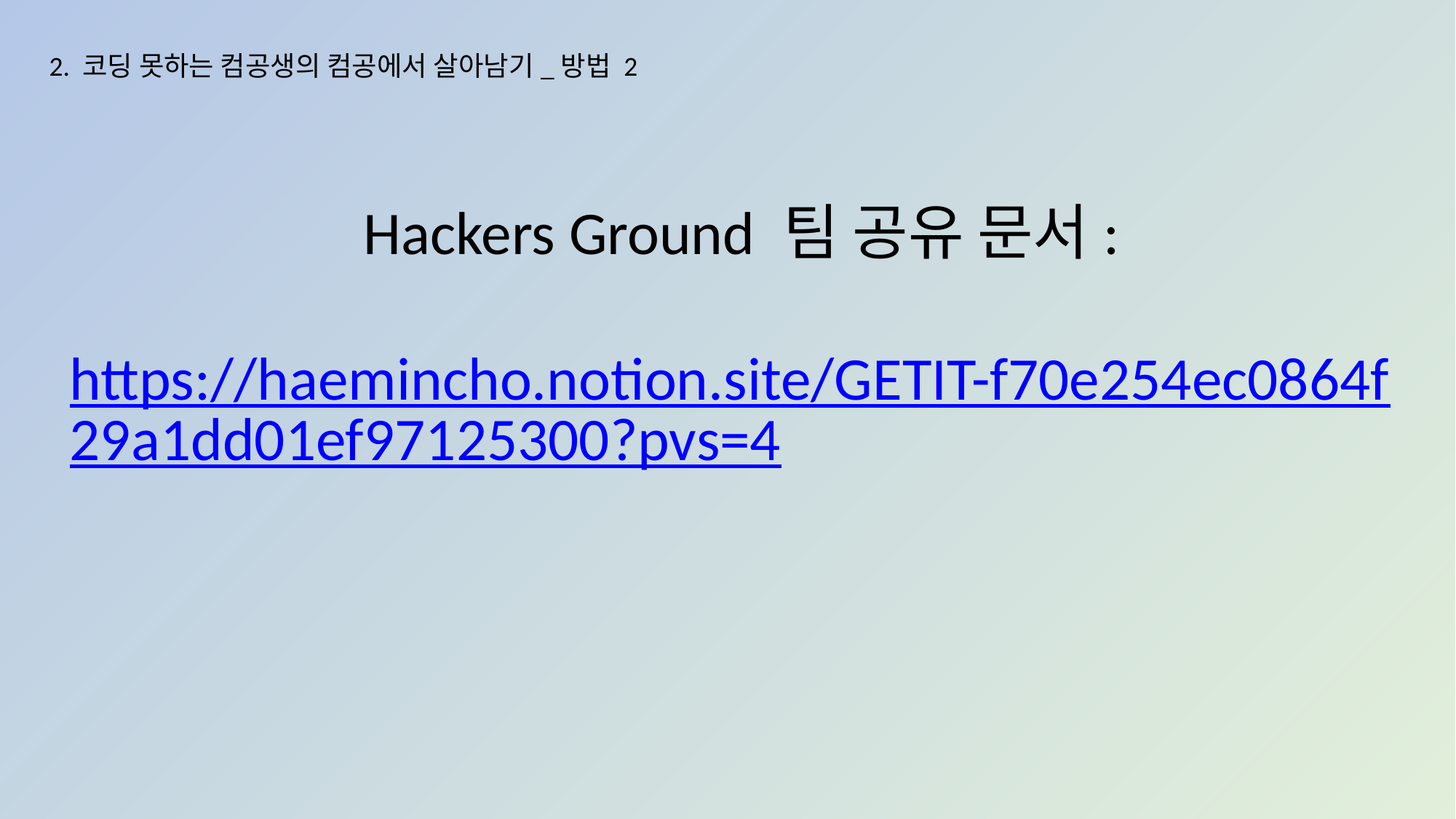

2. 코딩 못하는 컴공생의 컴공에서 살아남기_방법 2
Hackers Ground 팀 공유 문서:

https://haemincho.notion.site/GETIT-f70e254ec0864f29a1dd01ef97125300?pvs=4